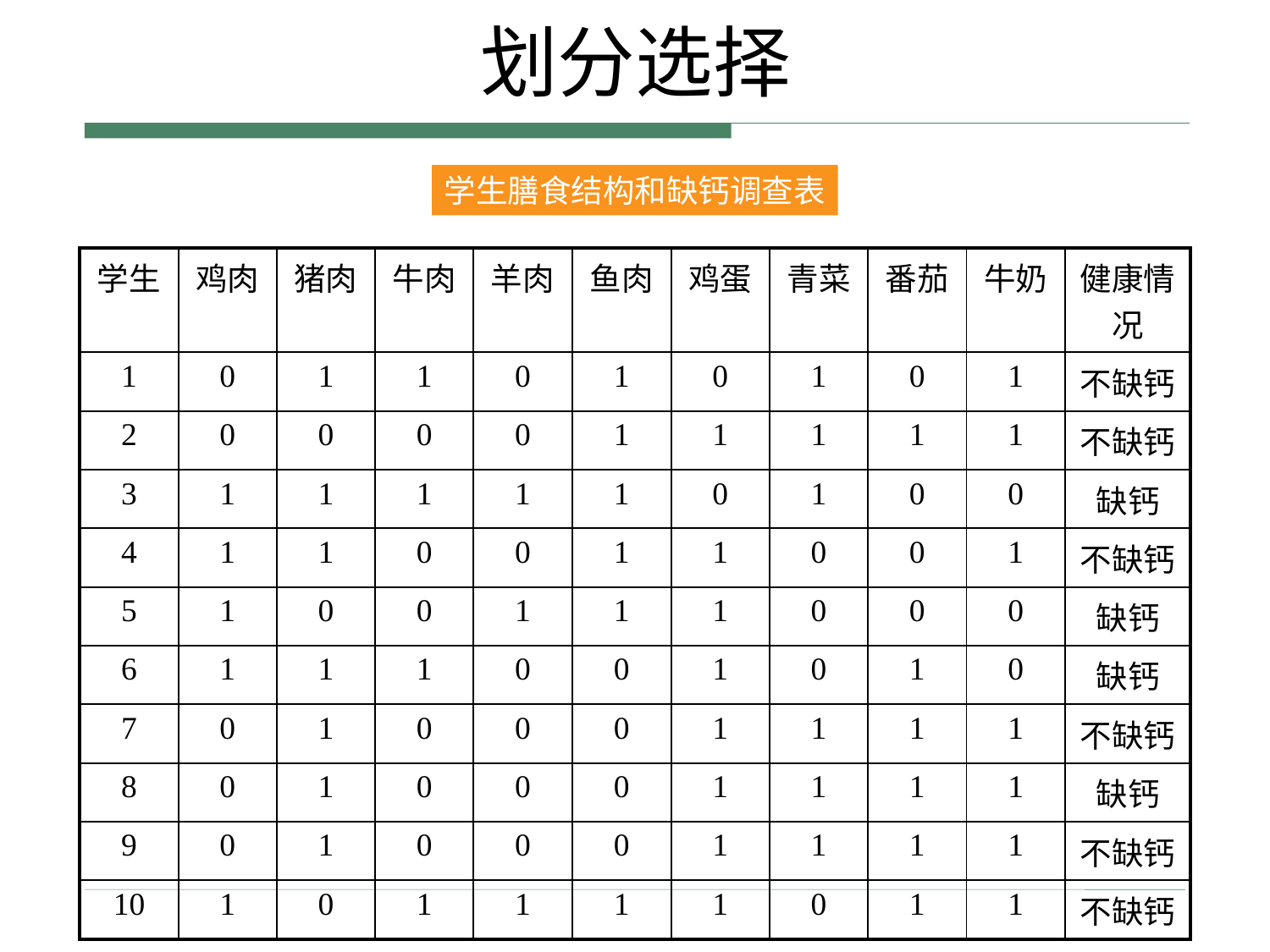

# 划分选择
学生膳食结构和缺钙调查表
| 学生 | 鸡肉 | 猪肉 | 牛肉 | 羊肉 | 鱼肉 | 鸡蛋 | 青菜 | 番茄 | 牛奶 | 健康情况 |
| --- | --- | --- | --- | --- | --- | --- | --- | --- | --- | --- |
| 1 | 0 | 1 | 1 | 0 | 1 | 0 | 1 | 0 | 1 | 不缺钙 |
| 2 | 0 | 0 | 0 | 0 | 1 | 1 | 1 | 1 | 1 | 不缺钙 |
| 3 | 1 | 1 | 1 | 1 | 1 | 0 | 1 | 0 | 0 | 缺钙 |
| 4 | 1 | 1 | 0 | 0 | 1 | 1 | 0 | 0 | 1 | 不缺钙 |
| 5 | 1 | 0 | 0 | 1 | 1 | 1 | 0 | 0 | 0 | 缺钙 |
| 6 | 1 | 1 | 1 | 0 | 0 | 1 | 0 | 1 | 0 | 缺钙 |
| 7 | 0 | 1 | 0 | 0 | 0 | 1 | 1 | 1 | 1 | 不缺钙 |
| 8 | 0 | 1 | 0 | 0 | 0 | 1 | 1 | 1 | 1 | 缺钙 |
| 9 | 0 | 1 | 0 | 0 | 0 | 1 | 1 | 1 | 1 | 不缺钙 |
| 10 | 1 | 0 | 1 | 1 | 1 | 1 | 0 | 1 | 1 | 不缺钙 |
16